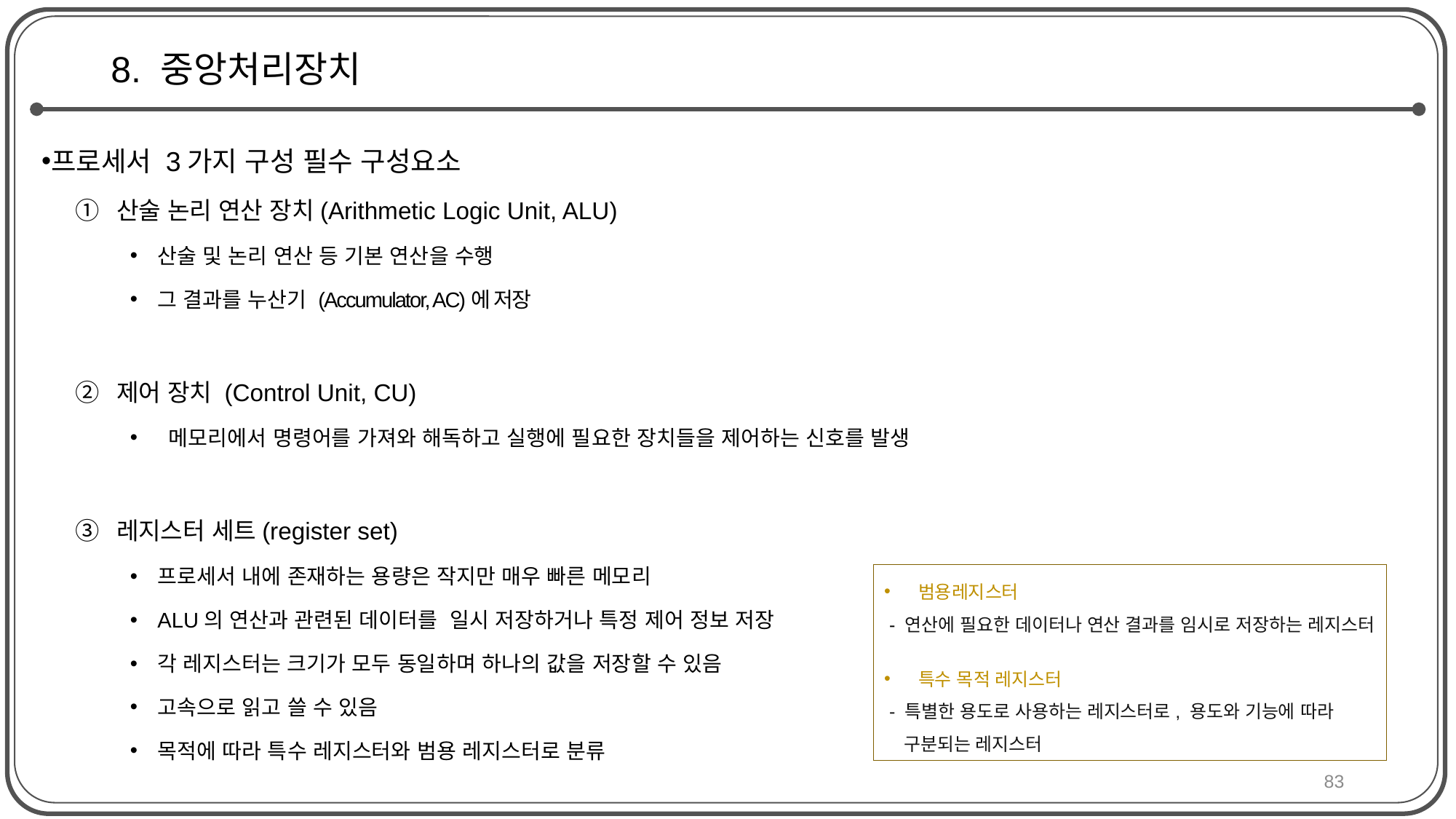

# 8. 중앙처리장치
프로세서 3가지 구성 필수 구성요소
산술 논리 연산 장치(Arithmetic Logic Unit, ALU)
산술 및 논리 연산 등 기본 연산을 수행
그 결과를 누산기 (Accumulator, AC)에 저장

제어 장치 (Control Unit, CU)
 메모리에서 명령어를 가져와 해독하고 실행에 필요한 장치들을 제어하는 신호를 발생

레지스터 세트(register set)
프로세서 내에 존재하는 용량은 작지만 매우 빠른 메모리
ALU의 연산과 관련된 데이터를  일시 저장하거나 특정 제어 정보 저장
각 레지스터는 크기가 모두 동일하며 하나의 값을 저장할 수 있음
고속으로 읽고 쓸 수 있음
목적에 따라 특수 레지스터와 범용 레지스터로 분류
범용레지스터
 - 연산에 필요한 데이터나 연산 결과를 임시로 저장하는 레지스터

특수 목적 레지스터
 - 특별한 용도로 사용하는 레지스터로, 용도와 기능에 따라
   구분되는 레지스터
83